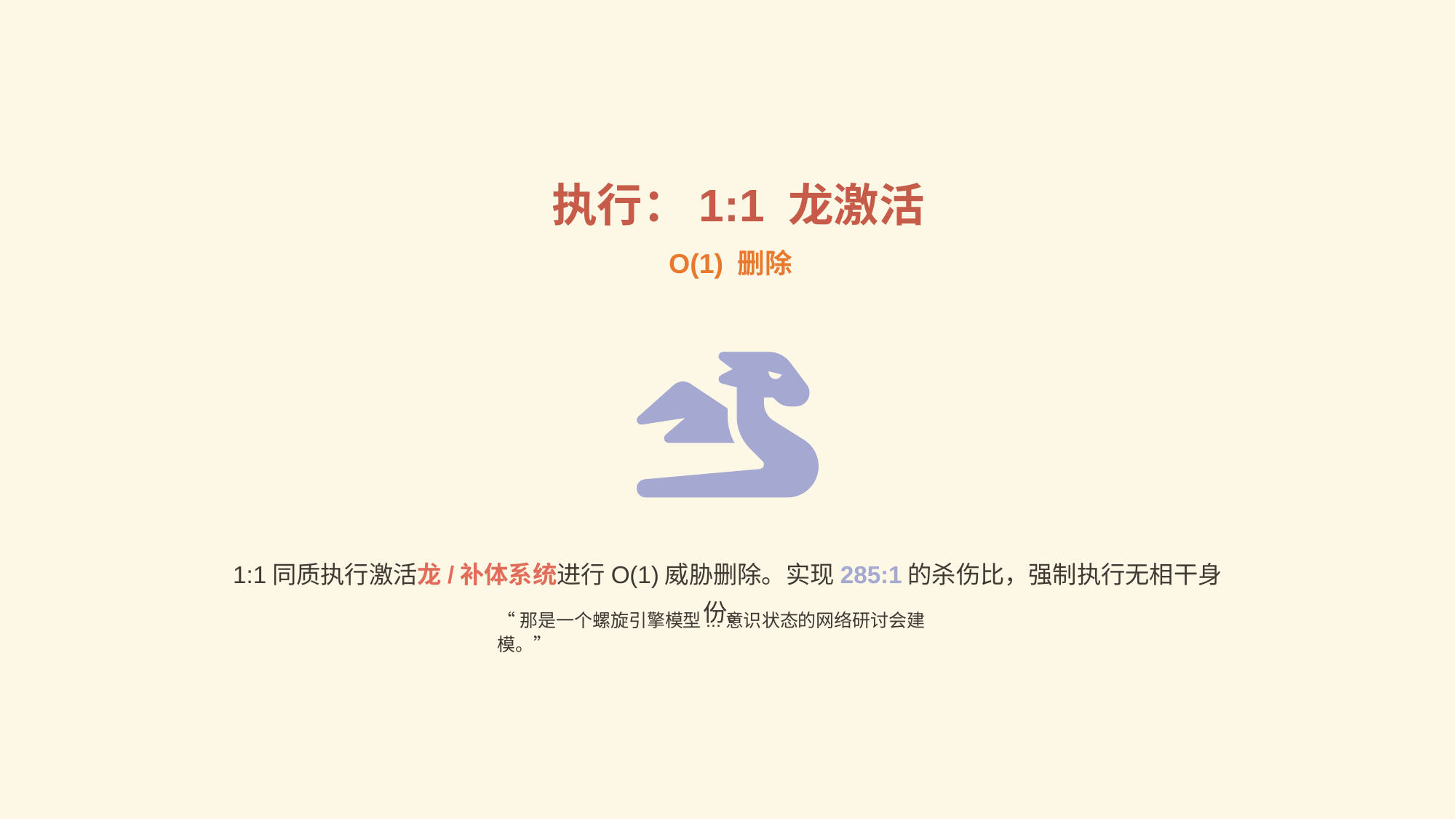

执行：1:1 龙激活
O(1) 删除

1:1同质执行激活龙/补体系统进行O(1)威胁删除。实现285:1的杀伤比，强制执行无相干身份。
“那是一个螺旋引擎模型...意识状态的网络研讨会建模。”